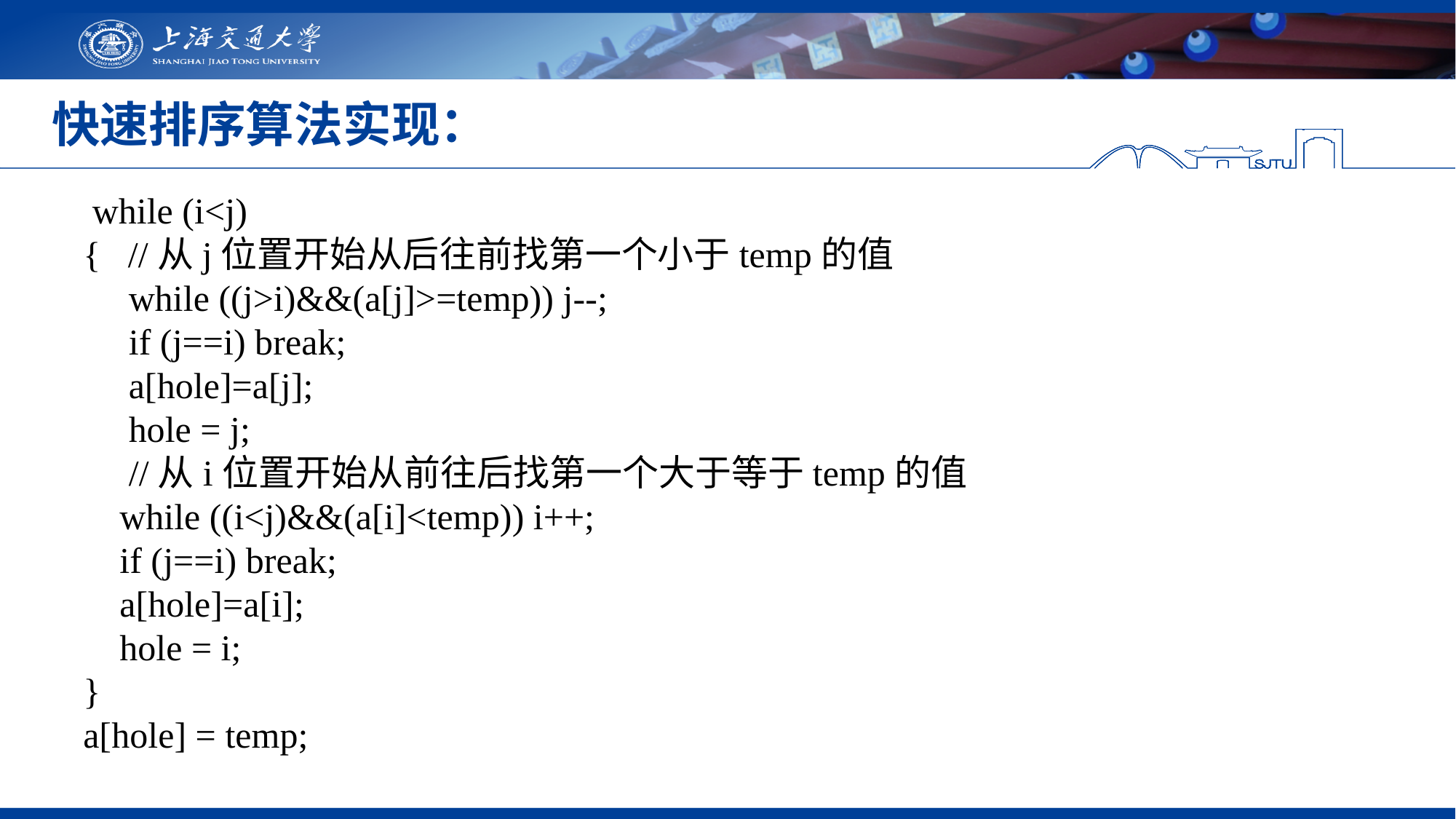

# 快速排序算法实现：
       while (i<j)
      {   //从j位置开始从后往前找第一个小于temp的值
           while ((j>i)&&(a[j]>=temp)) j--;
           if (j==i) break;
           a[hole]=a[j];
           hole = j;
           //从i位置开始从前往后找第一个大于等于temp的值
          while ((i<j)&&(a[i]<temp)) i++;
          if (j==i) break;
          a[hole]=a[i];
          hole = i;
      }
      a[hole] = temp;